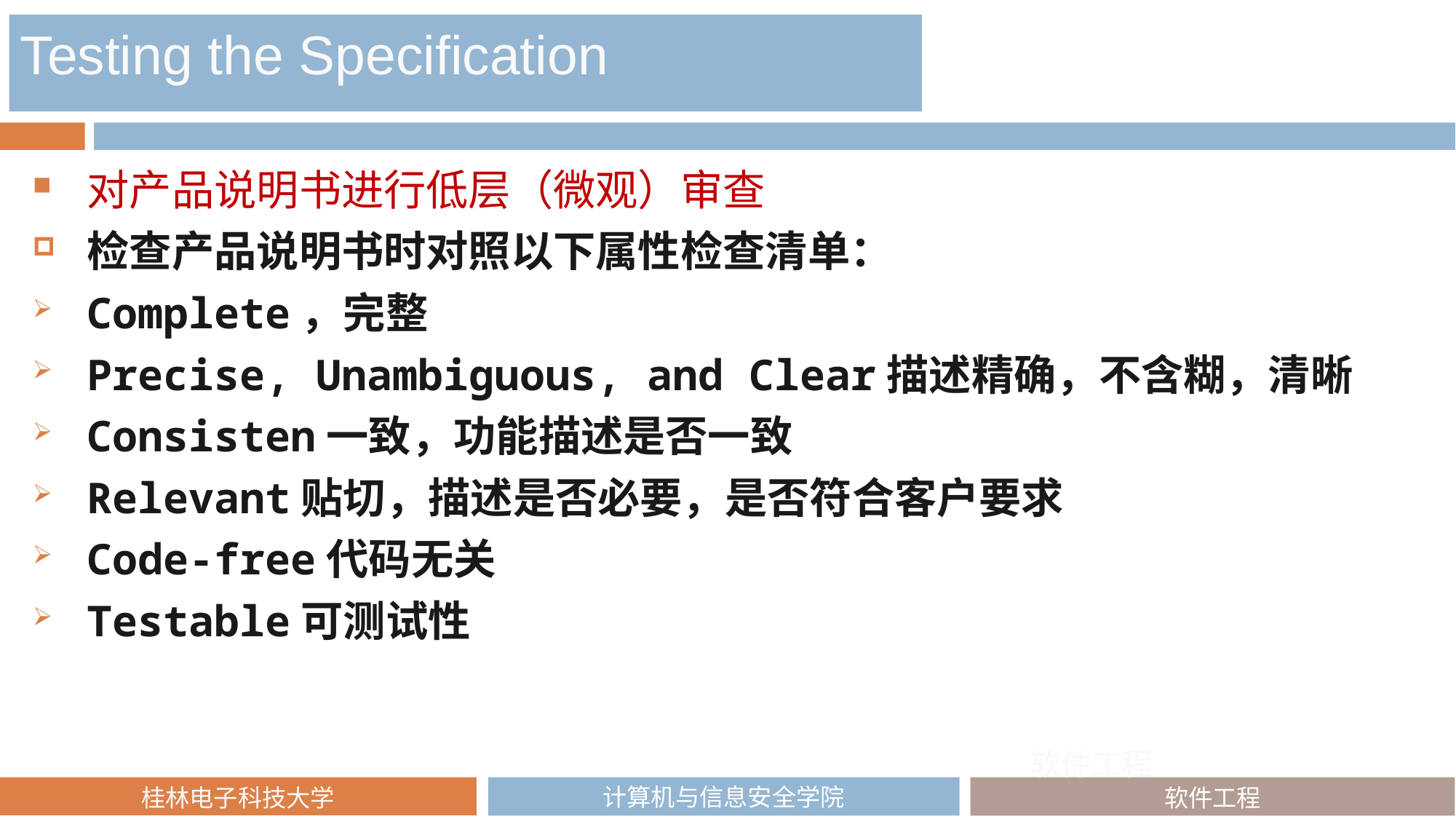

Testing the Specification
对产品说明书进行低层（微观）审查
检查产品说明书时对照以下属性检查清单：
Complete，完整
Precise, Unambiguous, and Clear描述精确，不含糊，清晰
Consisten一致，功能描述是否一致
Relevant贴切，描述是否必要，是否符合客户要求
Code-free代码无关
Testable可测试性
软件工程